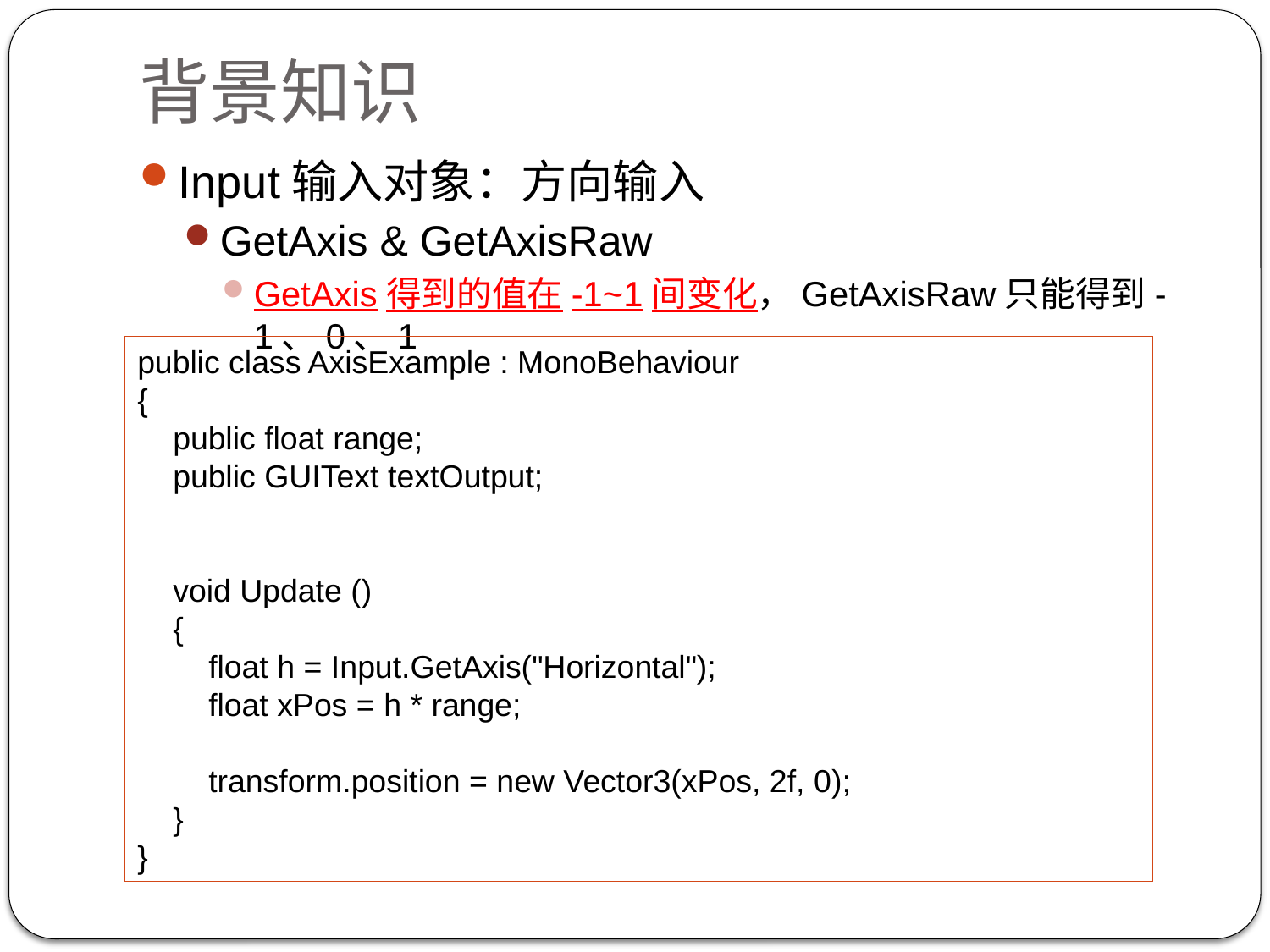

# 背景知识
Input输入对象：方向输入
GetAxis & GetAxisRaw
GetAxis得到的值在-1~1间变化，GetAxisRaw只能得到-1、0、1

public class AxisExample : MonoBehaviour
{
    public float range;
    public GUIText textOutput;

    void Update ()
    {
        float h = Input.GetAxis("Horizontal");
        float xPos = h * range;

        transform.position = new Vector3(xPos, 2f, 0);
    }
}